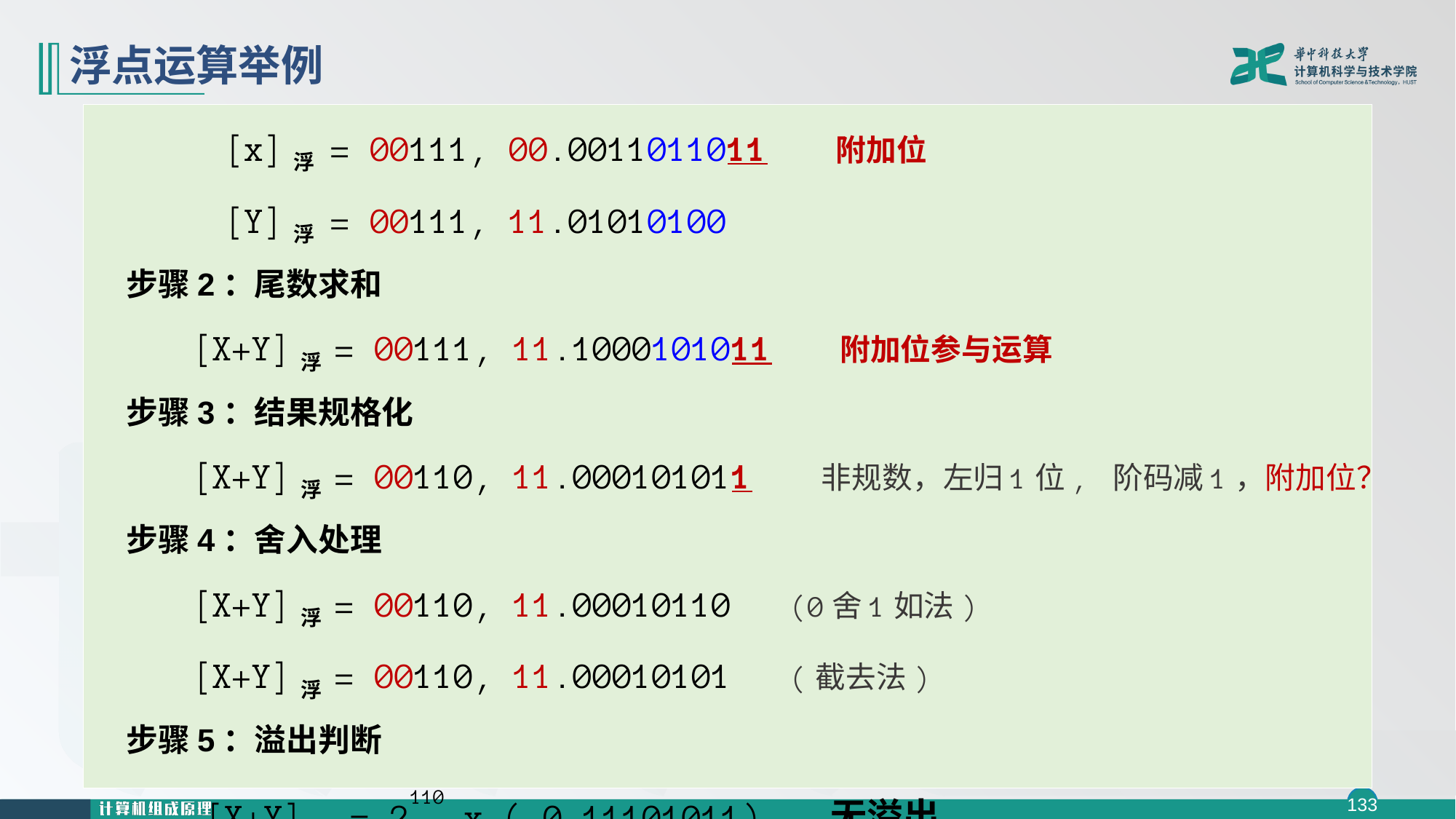

# 浮点运算举例
     [x]浮 = 00111, 00.0011011011   附加位
     [Y]浮 = 00111, 11.01010100
步骤2：尾数求和
     [X+Y]浮 = 00111, 11.1000101011   附加位参与运算
步骤3：结果规格化
     [X+Y]浮 = 00110, 11.000101011     非规数，左归1位, 阶码减1，附加位？
步骤4：舍入处理
     [X+Y]浮 = 00110, 11.00010110   (0舍1如法)
     [X+Y]浮 = 00110, 11.00010101   (截去法)
步骤5：溢出判断
    [X+Y]浮 = 2110 x (-0.11101011)   无溢出